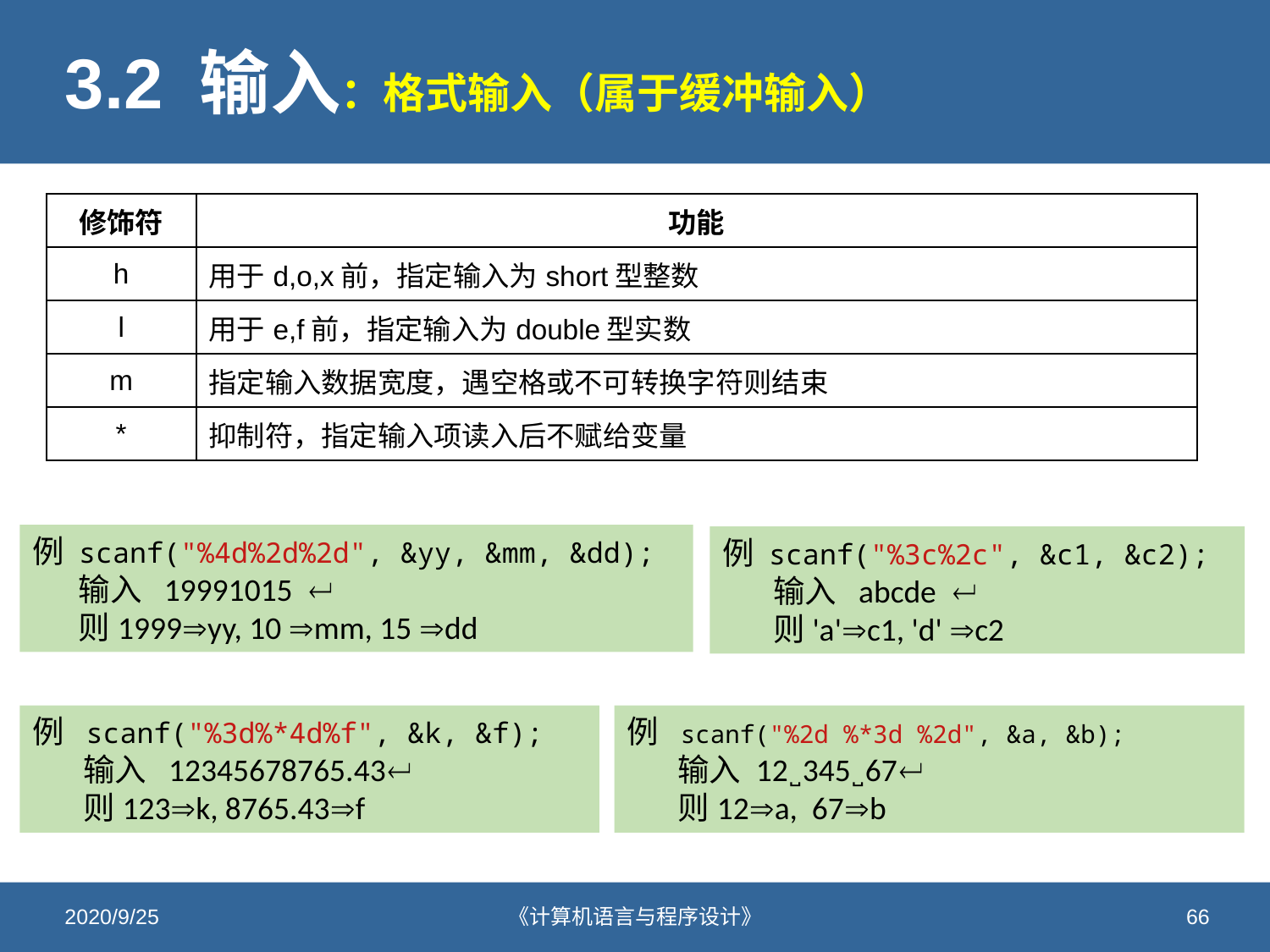

# 3.2 输入：格式输入（属于缓冲输入）
| 修饰符 | 功能 |
| --- | --- |
| h | 用于d,o,x前，指定输入为short型整数 |
| l | 用于e,f前，指定输入为double型实数 |
| m | 指定输入数据宽度，遇空格或不可转换字符则结束 |
| \* | 抑制符，指定输入项读入后不赋给变量 |
例 scanf("%4d%2d%2d", &yy, &mm, &dd);
  输入  19991015  ↵
  则1999⇒yy, 10 ⇒mm, 15 ⇒dd
例 scanf("%3c%2c", &c1, &c2);
      输入  abcde  ↵
      则'a'⇒c1, 'd' ⇒c2
例  scanf("%3d%*4d%f", &k, &f);
      输入  12345678765.43↵
      则123⇒k, 8765.43⇒f
例  scanf("%2d %*3d %2d", &a, &b);
      输入 12 ̺ 345 ̺ 67↵
      则12⇒a,  67⇒b
2020/9/25
《计算机语言与程序设计》
66